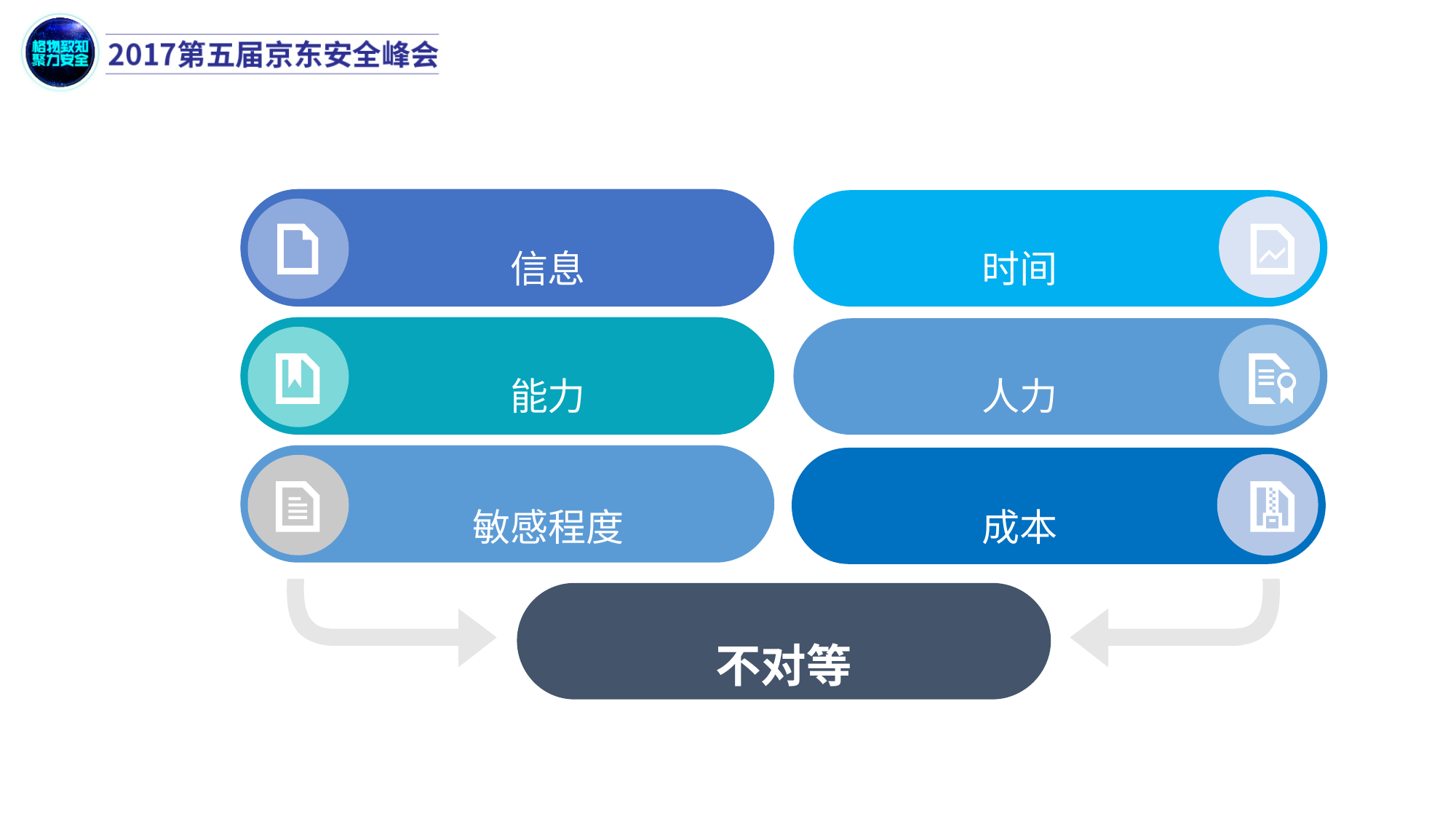

信息
时间

能力
人力

敏感程度
成本

不对等